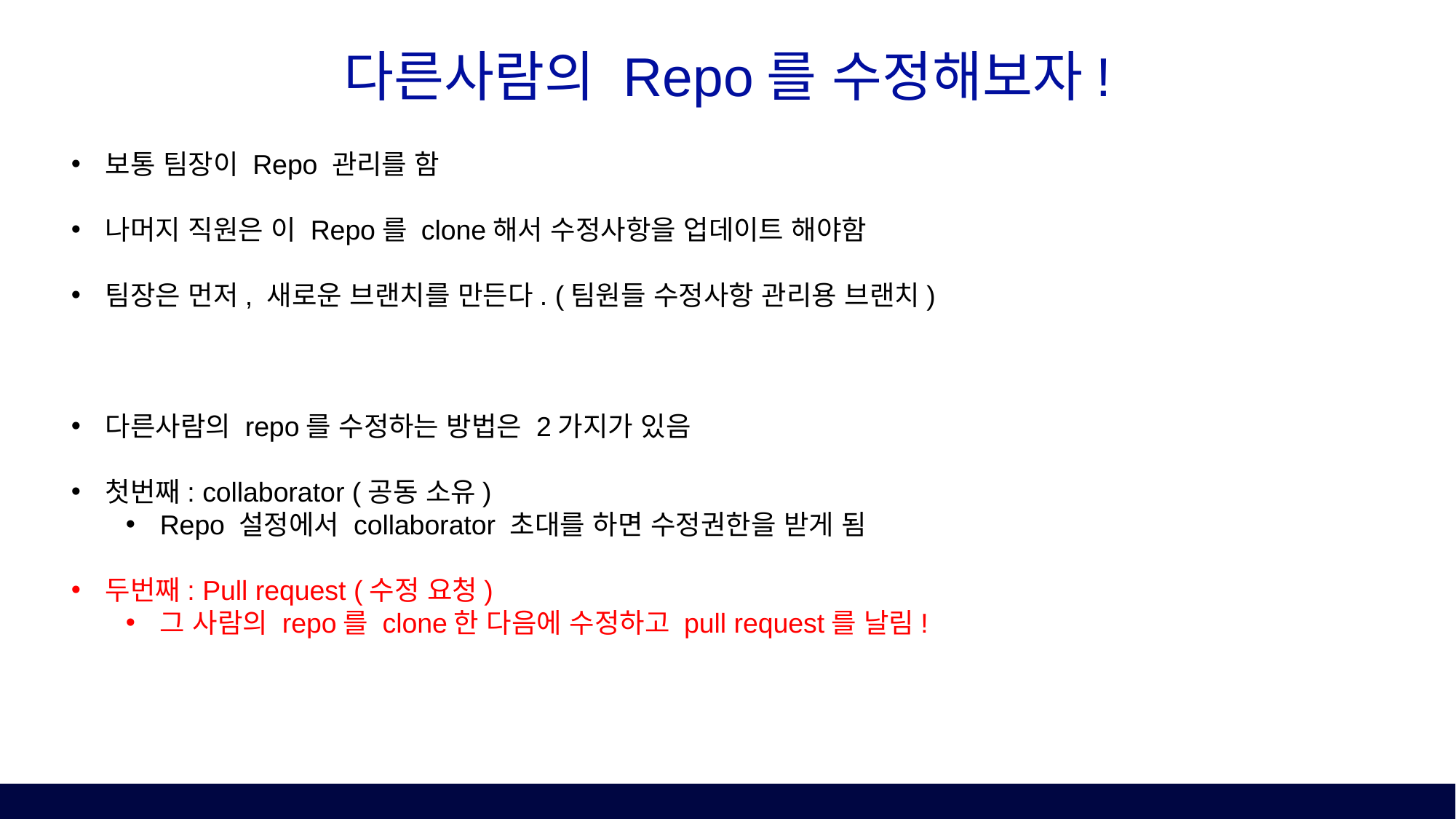

# 다른사람의 Repo를 수정해보자!
보통 팀장이 Repo 관리를 함

나머지 직원은 이 Repo를 clone해서 수정사항을 업데이트 해야함

팀장은 먼저, 새로운 브랜치를 만든다. (팀원들 수정사항 관리용 브랜치)

다른사람의 repo를 수정하는 방법은 2가지가 있음

첫번째: collaborator (공동 소유)
Repo 설정에서 collaborator 초대를 하면 수정권한을 받게 됨

두번째: Pull request (수정 요청)
그 사람의 repo를 clone한 다음에 수정하고 pull request를 날림!